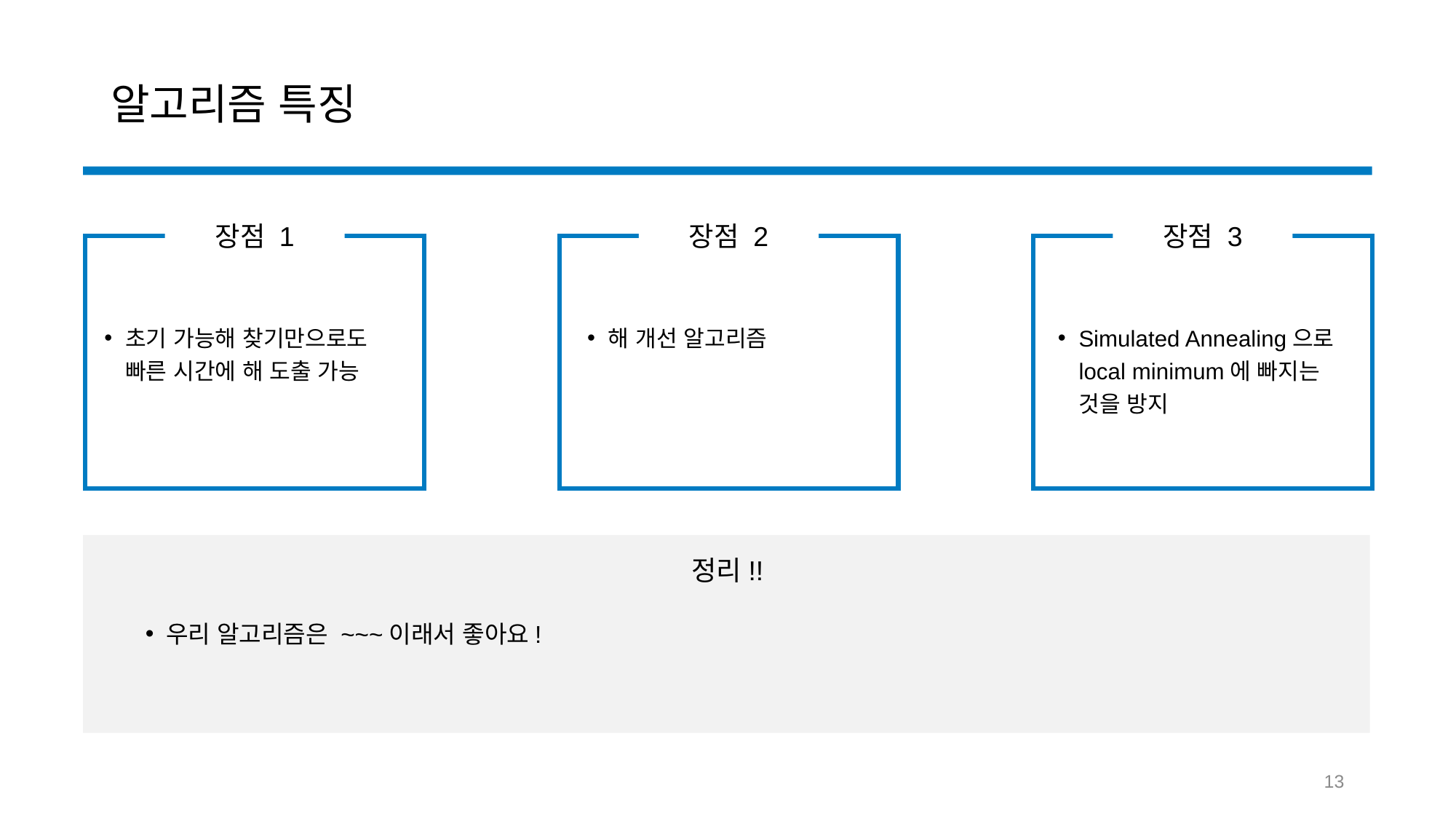

# 알고리즘 특징

장점 1
장점 2

장점 3

Simulated Annealing으로 local minimum에 빠지는 것을 방지

초기 가능해 찾기만으로도 빠른 시간에 해 도출 가능
해 개선 알고리즘

정리!!
우리 알고리즘은 ~~~이래서 좋아요!
13